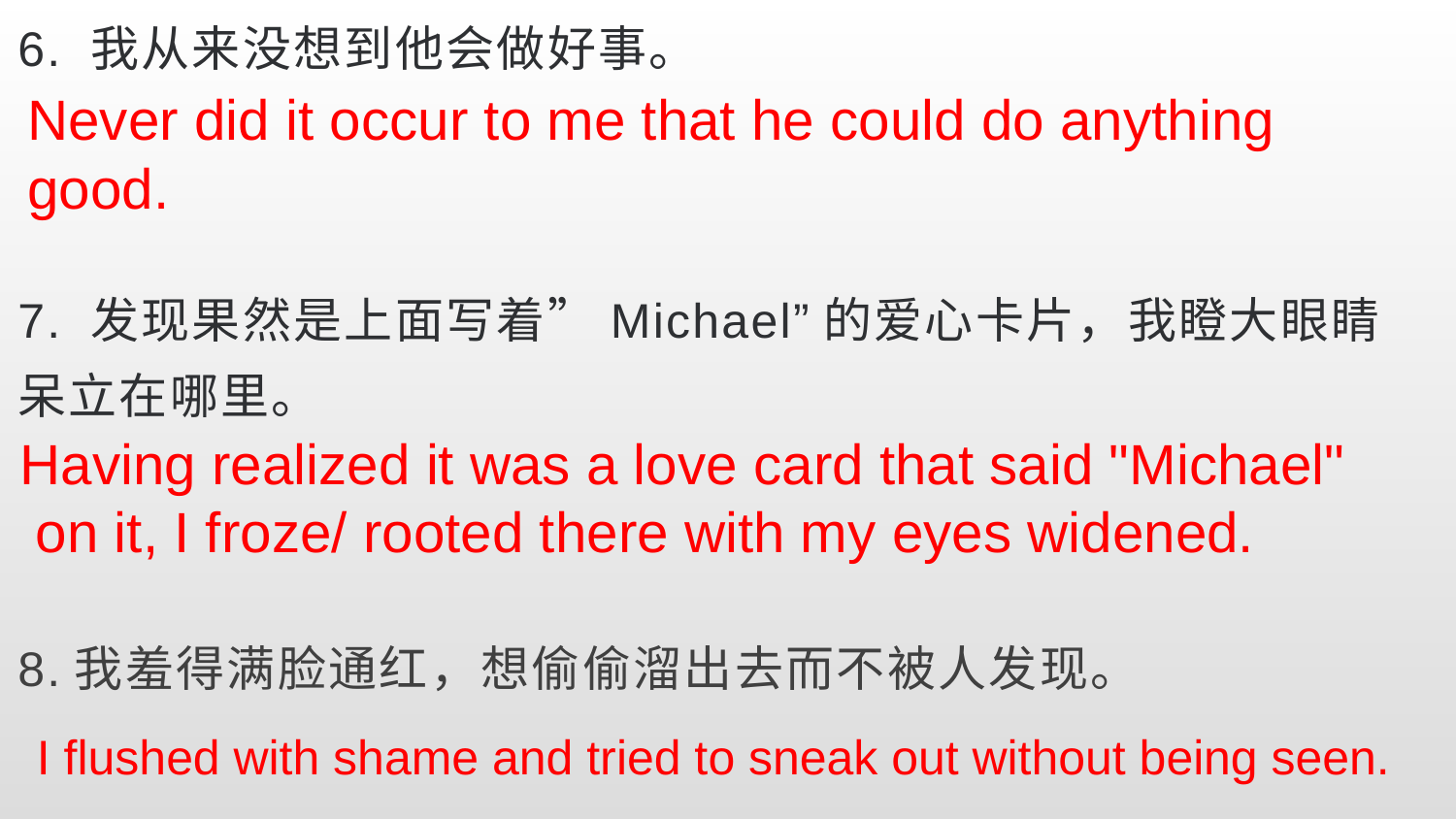

6. 我从来没想到他会做好事。

7. 发现果然是上面写着”Michael”的爱心卡片，我瞪大眼睛呆立在哪里。

8.我羞得满脸通红，想偷偷溜出去而不被人发现。

Never did it occur to me that he could do anything good.
Having realized it was a love card that said "Michael"  on it, I froze/ rooted there with my eyes widened.
I flushed with shame and tried to sneak out without being seen.